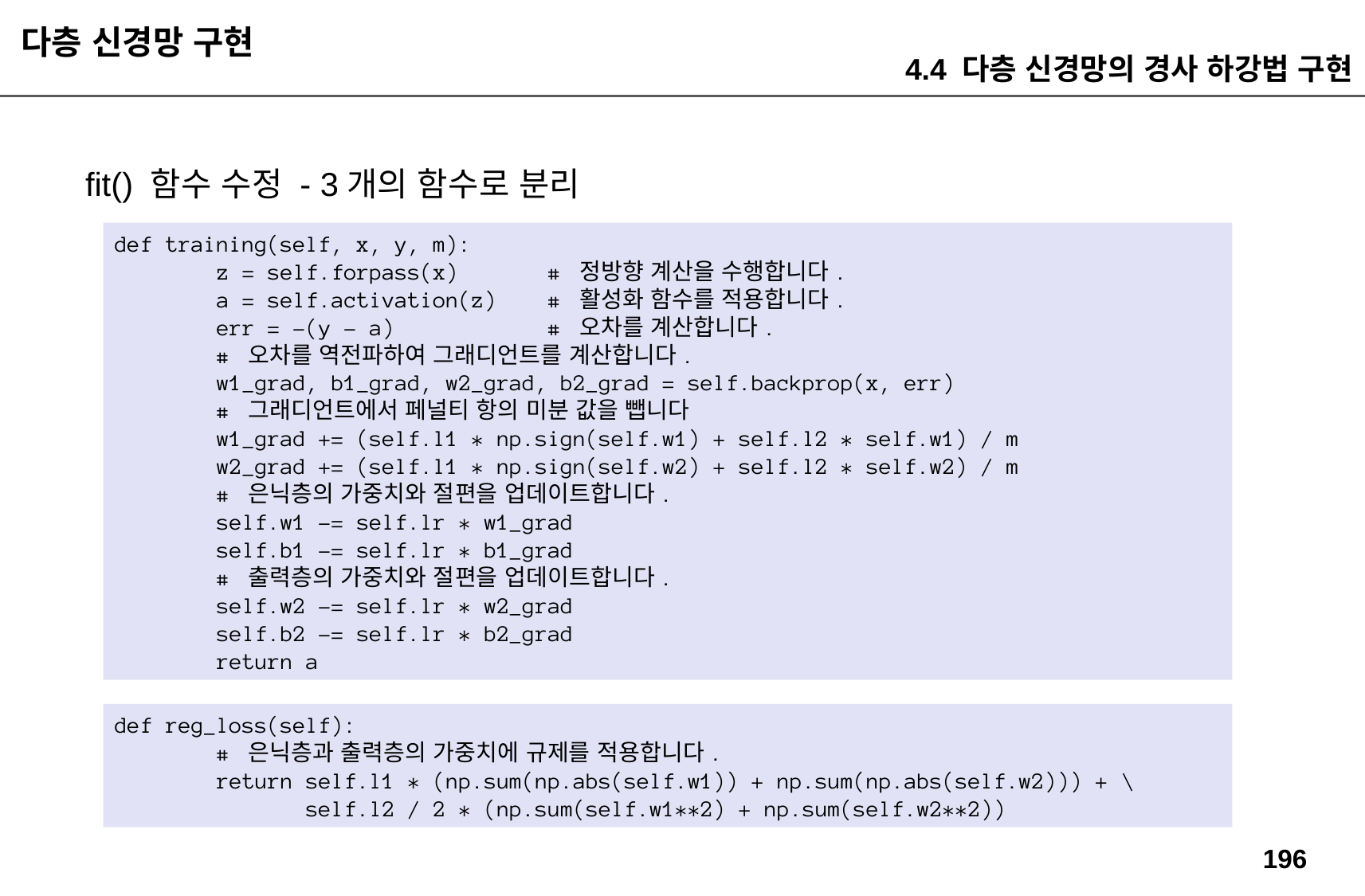

다층 신경망 구현
4.4 다층 신경망의 경사 하강법 구현
fit() 함수 수정 - 3개의 함수로 분리
def training(self, x, y, m):
        z = self.forpass(x)       # 정방향 계산을 수행합니다.
        a = self.activation(z)    # 활성화 함수를 적용합니다.
        err = -(y - a)            # 오차를 계산합니다.
        # 오차를 역전파하여 그래디언트를 계산합니다.
        w1_grad, b1_grad, w2_grad, b2_grad = self.backprop(x, err)
        # 그래디언트에서 페널티 항의 미분 값을 뺍니다
        w1_grad += (self.l1 * np.sign(self.w1) + self.l2 * self.w1) / m
        w2_grad += (self.l1 * np.sign(self.w2) + self.l2 * self.w2) / m
        # 은닉층의 가중치와 절편을 업데이트합니다.
        self.w1 -= self.lr * w1_grad
        self.b1 -= self.lr * b1_grad
        # 출력층의 가중치와 절편을 업데이트합니다.
        self.w2 -= self.lr * w2_grad
        self.b2 -= self.lr * b2_grad
        return a
def reg_loss(self):
        # 은닉층과 출력층의 가중치에 규제를 적용합니다.
        return self.l1 * (np.sum(np.abs(self.w1)) + np.sum(np.abs(self.w2))) + \
               self.l2 / 2 * (np.sum(self.w1**2) + np.sum(self.w2**2))